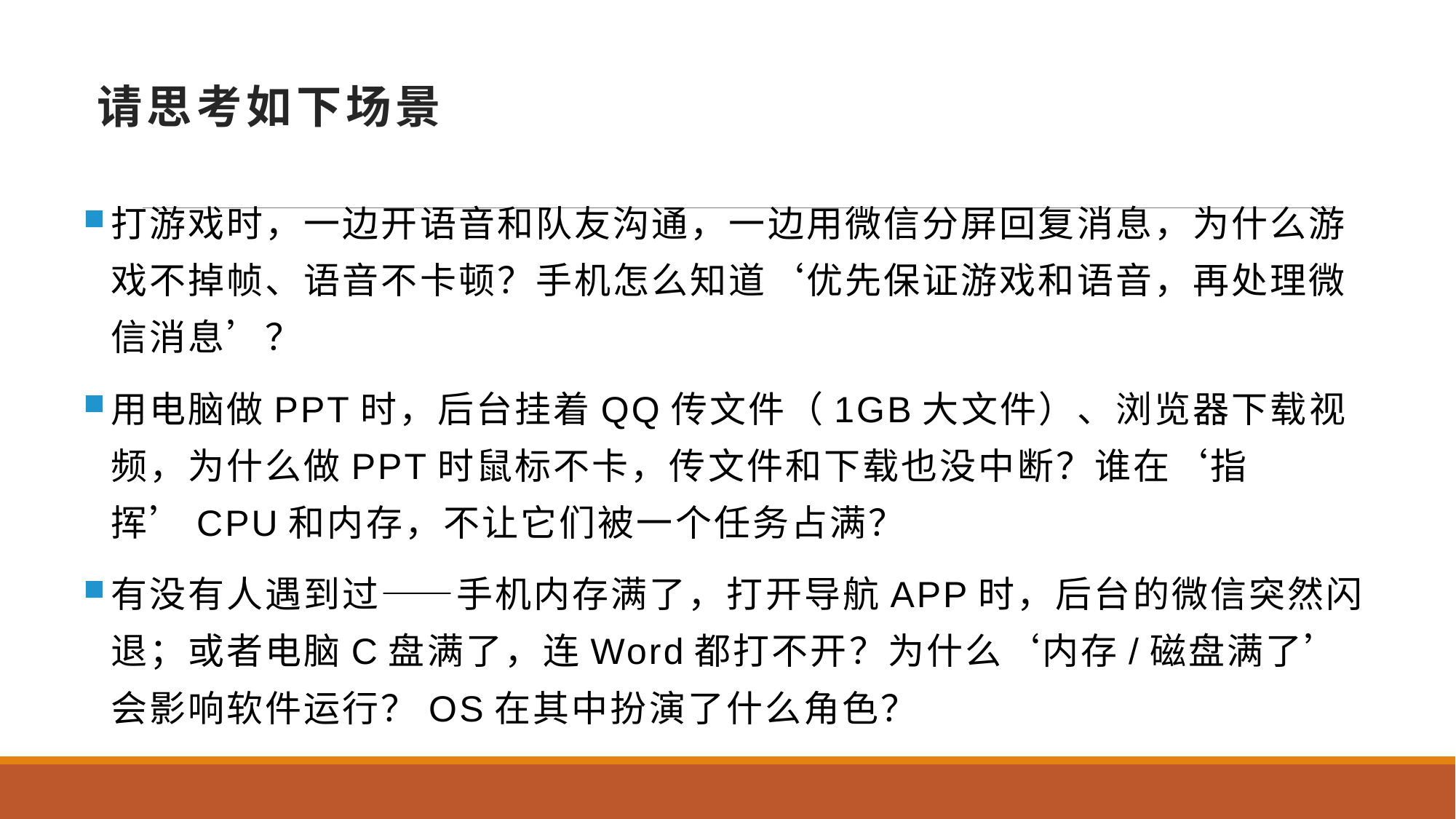

请思考如下场景
打游戏时，一边开语音和队友沟通，一边用微信分屏回复消息，为什么游戏不掉帧、语音不卡顿？手机怎么知道‘优先保证游戏和语音，再处理微信消息’？
用电脑做PPT时，后台挂着QQ传文件（1GB大文件）、浏览器下载视频，为什么做PPT时鼠标不卡，传文件和下载也没中断？谁在‘指挥’CPU和内存，不让它们被一个任务占满？
有没有人遇到过——手机内存满了，打开导航APP时，后台的微信突然闪退；或者电脑C盘满了，连Word都打不开？为什么‘内存/磁盘满了’会影响软件运行？OS在其中扮演了什么角色？